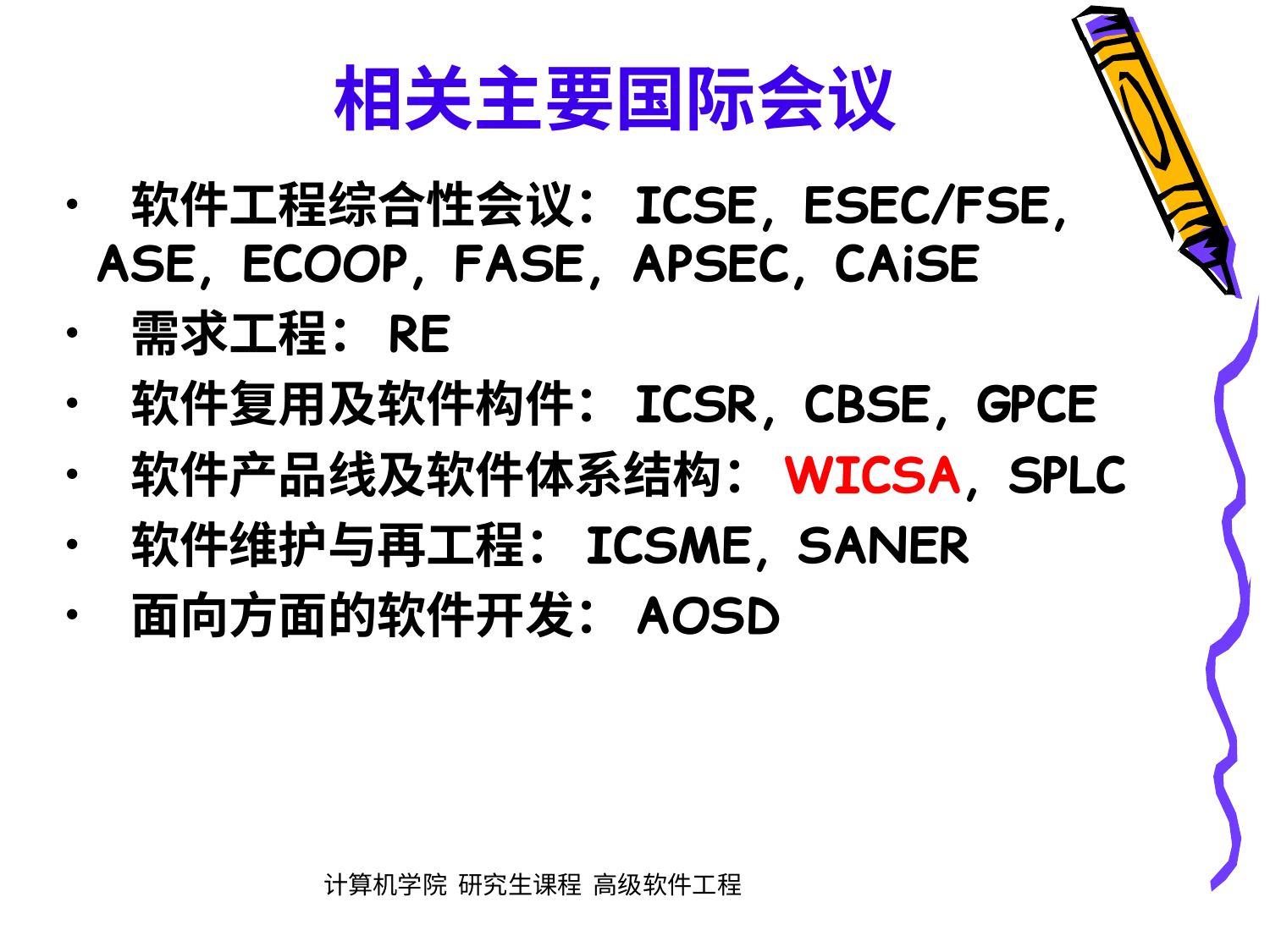

相关主要国际会议

•  软件工程综合性会议：ICSE,  ESEC/FSE,
	ASE,  ECOOP,  FASE,  APSEC,  CAiSE
•  需求工程：RE
•  软件复用及软件构件：ICSR,  CBSE,  GPCE
•  软件产品线及软件体系结构：WICSA,  SPLC
•  软件维护与再工程：ICSME,  SANER
•  面向方面的软件开发：AOSD

计算机学院  研究生课程  高级软件工程